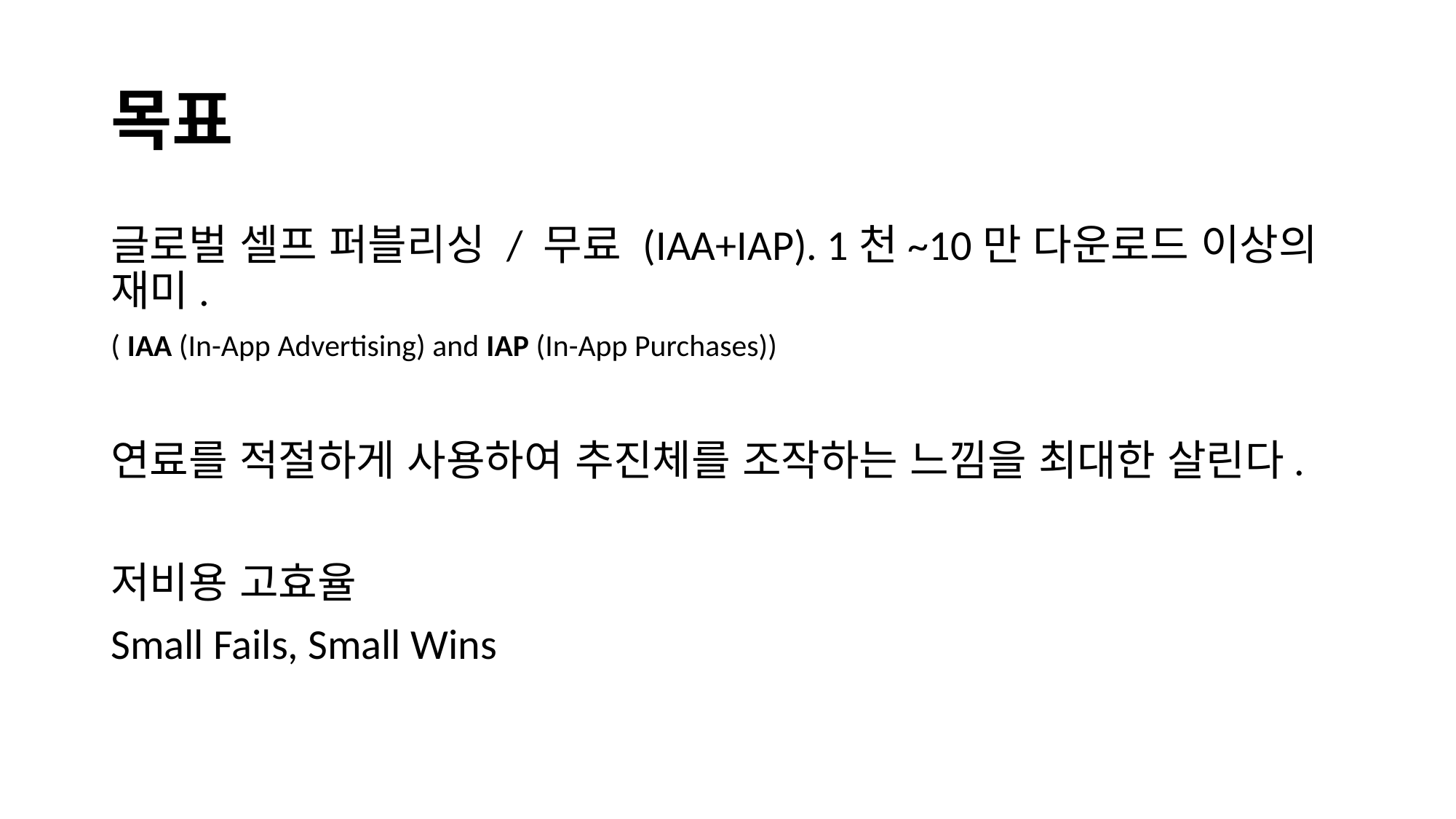

# 목표
글로벌 셀프 퍼블리싱 / 무료 (IAA+IAP). 1천~10만 다운로드 이상의 재미.
( IAA (In-App Advertising) and IAP (In-App Purchases))

연료를 적절하게 사용하여 추진체를 조작하는 느낌을 최대한 살린다.

저비용 고효율
Small Fails, Small Wins